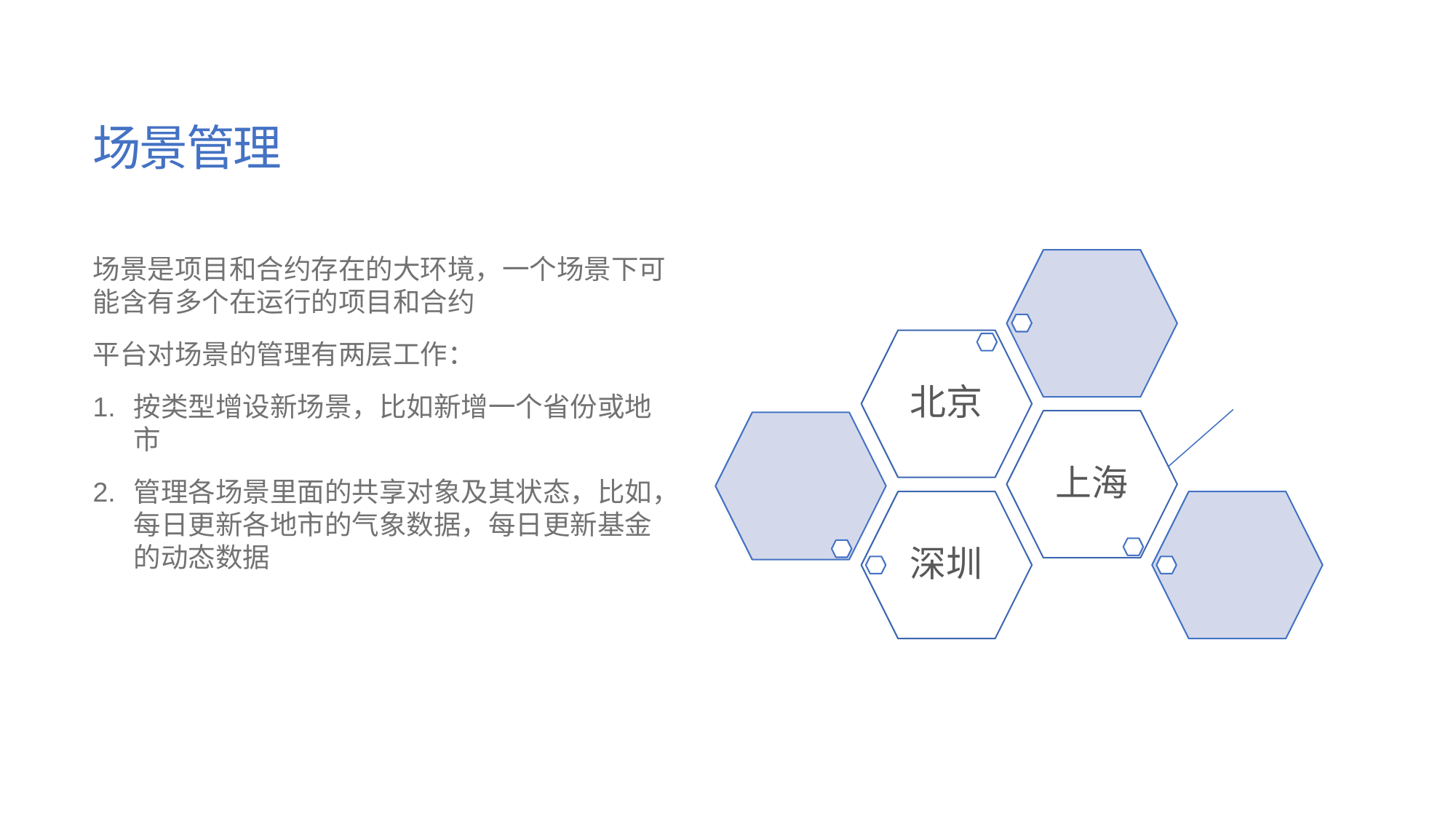

# 场景管理
场景是项目和合约存在的大环境，一个场景下可能含有多个在运行的项目和合约
平台对场景的管理有两层工作：
按类型增设新场景，比如新增一个省份或地市
管理各场景里面的共享对象及其状态，比如，每日更新各地市的气象数据，每日更新基金的动态数据
深圳
上海
北京